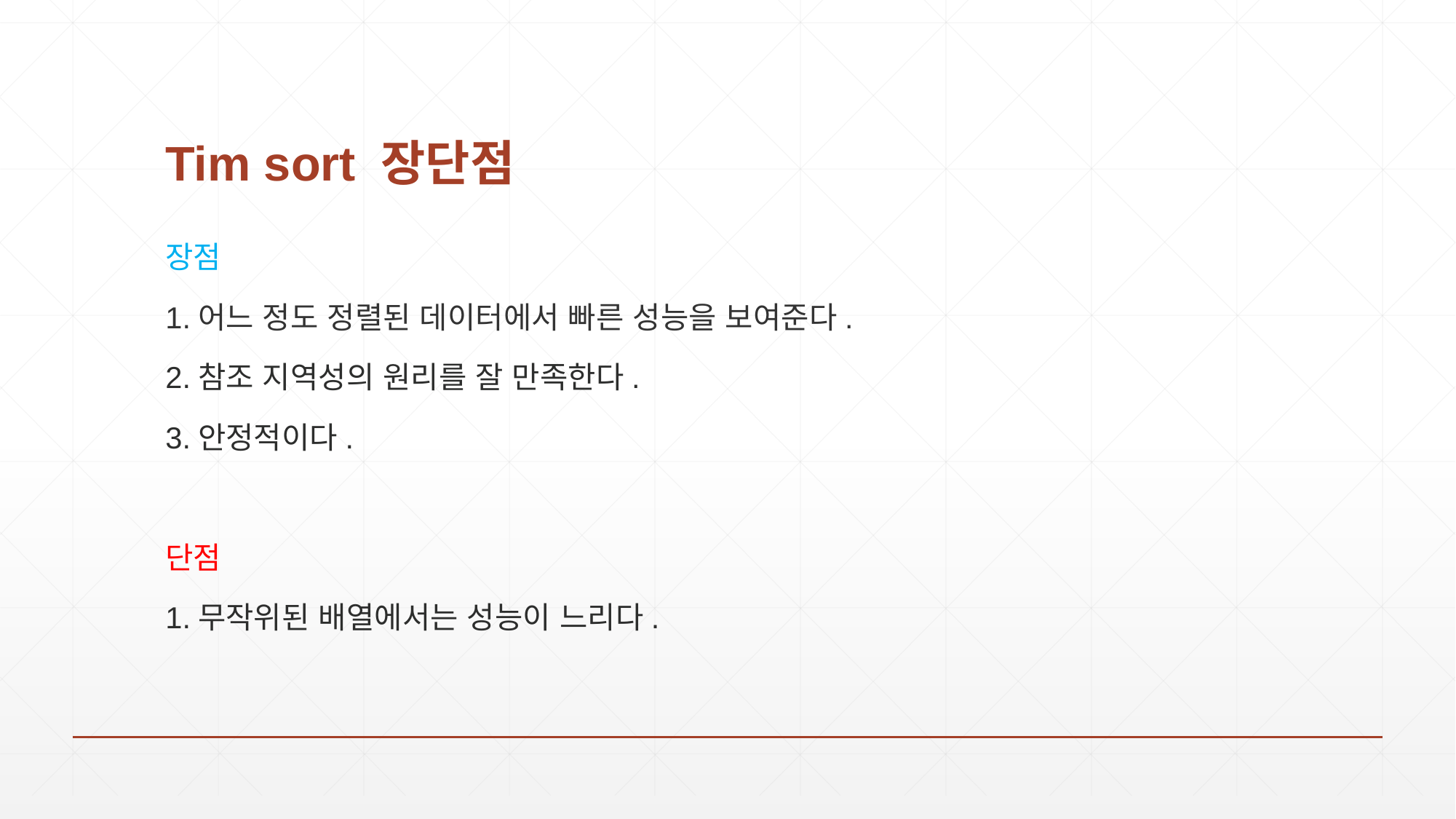

# Tim sort 장단점
장점
1.어느 정도 정렬된 데이터에서 빠른 성능을 보여준다.
2.참조 지역성의 원리를 잘 만족한다.
3.안정적이다.

단점
1.무작위된 배열에서는 성능이 느리다.